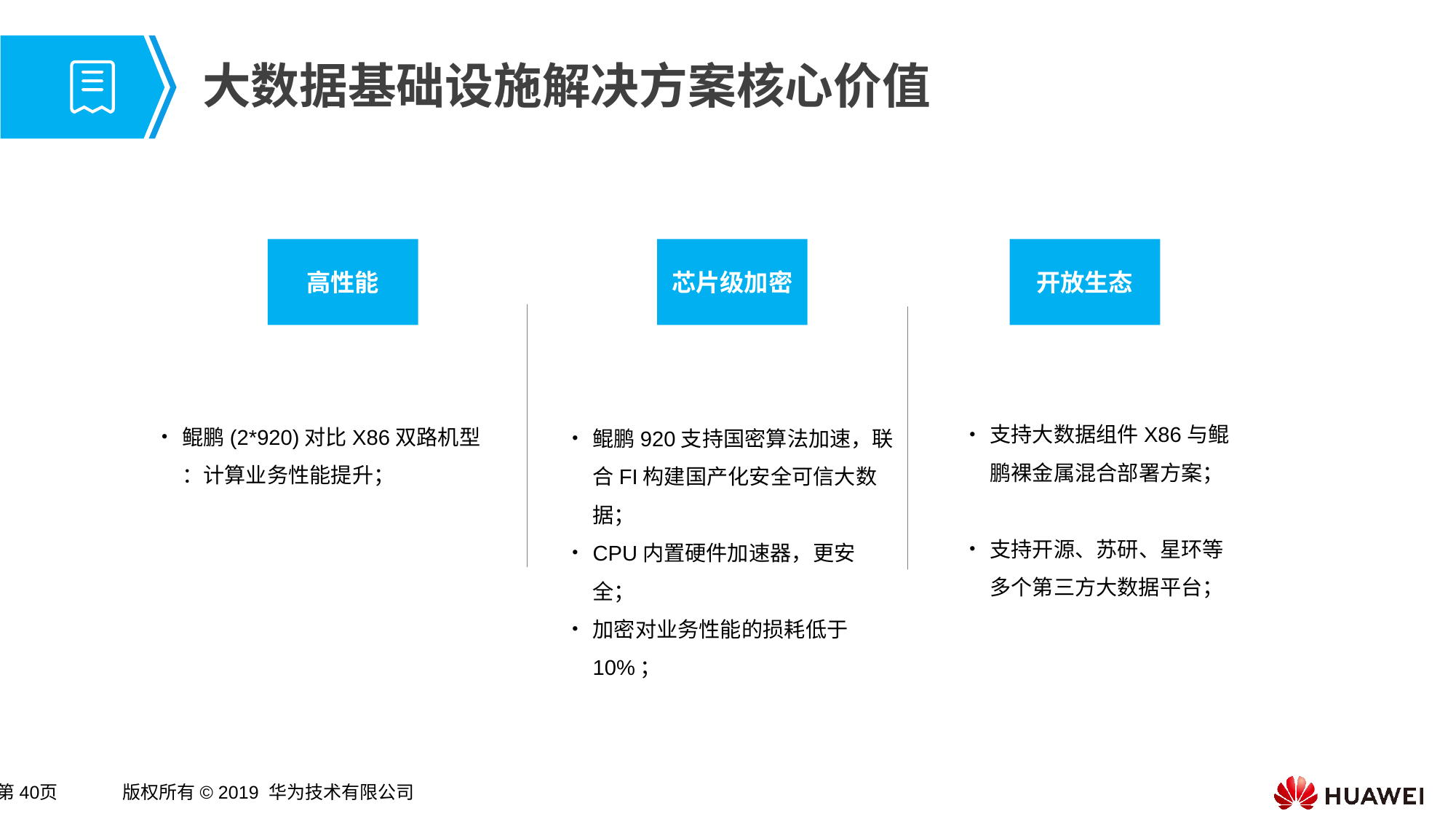

# 大数据基础设施解决方案核心价值
高性能

芯片级加密

开放生态

支持大数据组件X86与鲲鹏裸金属混合部署方案；
支持开源、苏研、星环等多个第三方大数据平台；
鲲鹏(2*920)对比X86双路机型 ：计算业务性能提升；
鲲鹏920支持国密算法加速，联合FI构建国产化安全可信大数据；
CPU内置硬件加速器，更安全；
加密对业务性能的损耗低于10%；